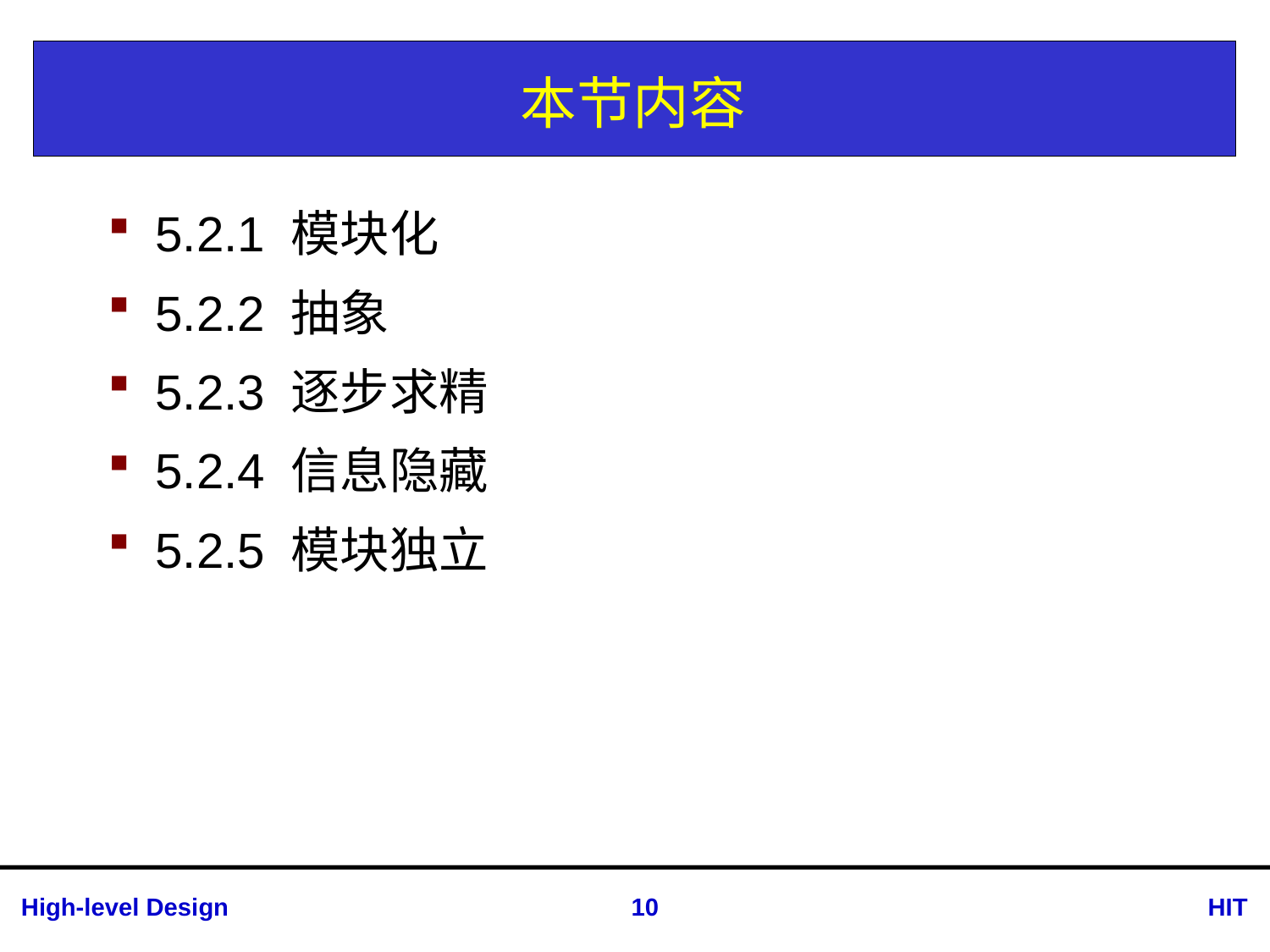

# 本节内容
5.2.1 模块化
5.2.2 抽象
5.2.3 逐步求精
5.2.4 信息隐藏
5.2.5 模块独立